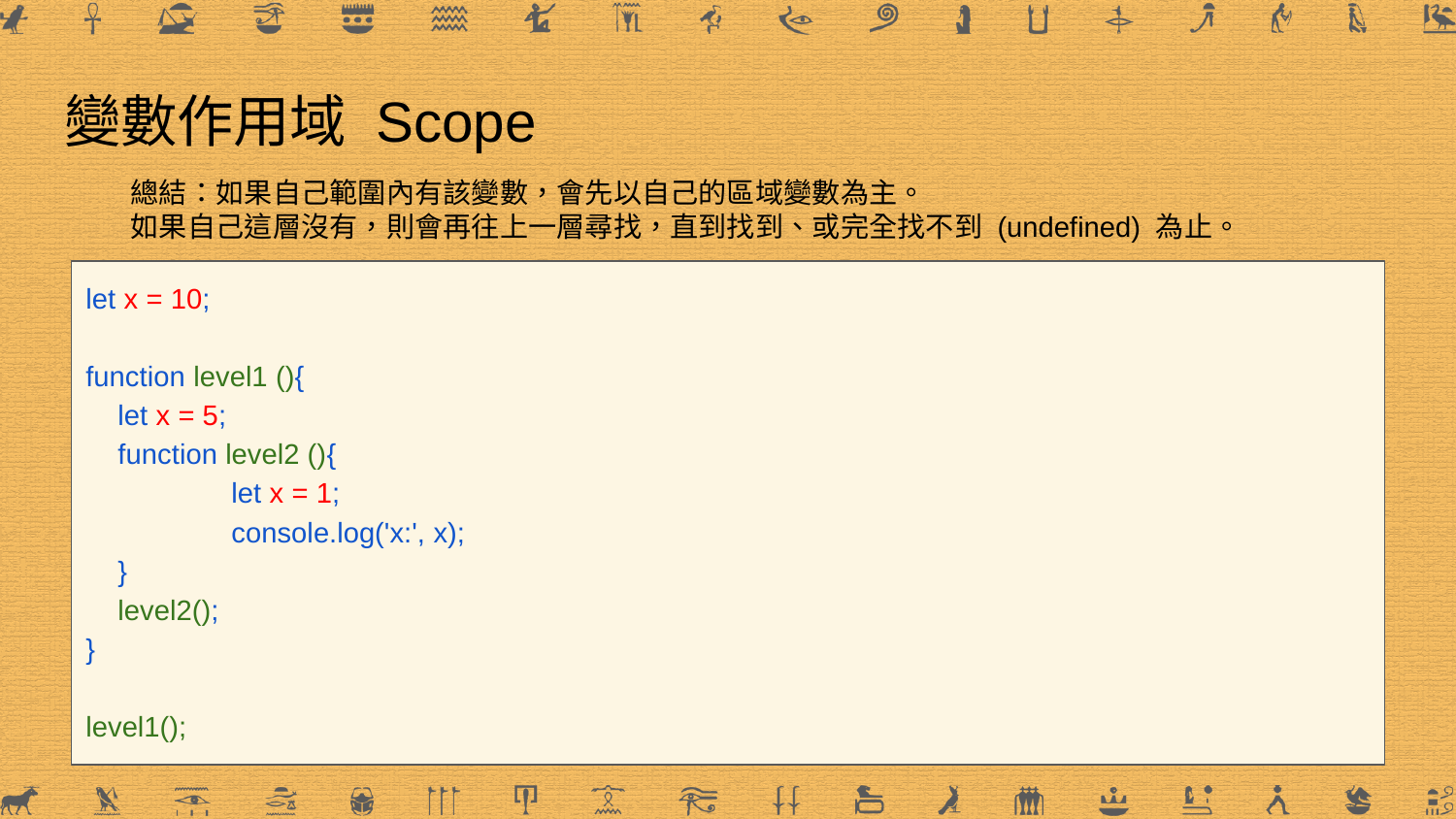

# 變數作用域 Scope
總結：如果自己範圍內有該變數，會先以自己的區域變數為主。
如果自己這層沒有，則會再往上一層尋找，直到找到、或完全找不到 (undefined) 為止。

let x = 10;

function level1 (){
    let x = 5;
    function level2 (){
	let x = 1;
	console.log('x:', x);
    }
    level2();
}

level1();